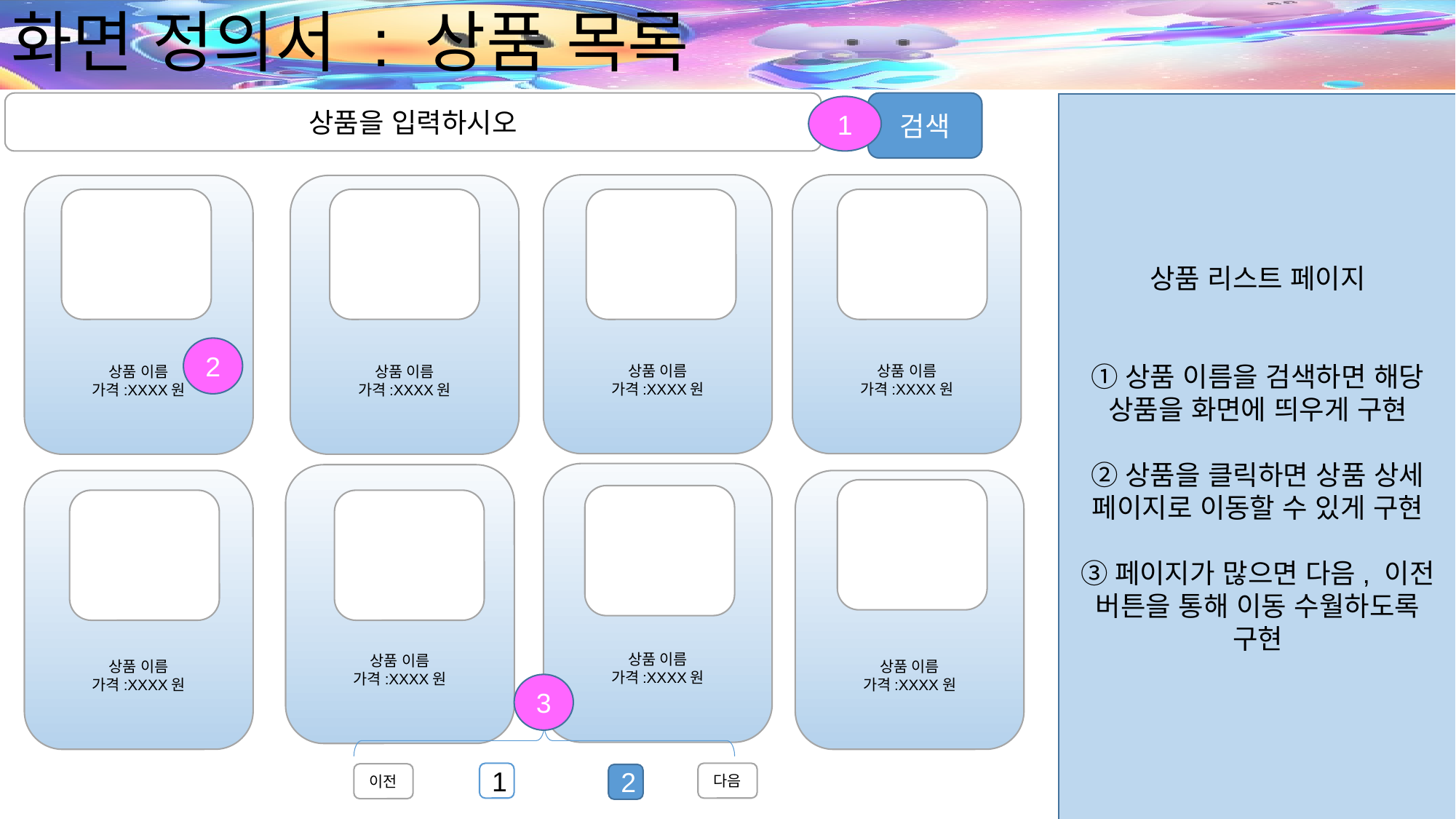

# 화면 정의서 : 상품 목록

검색
상품을 입력하시오
상품 리스트 페이지

①상품 이름을 검색하면 해당 상품을 화면에 띄우게 구현

②상품을 클릭하면 상품 상세 페이지로 이동할 수 있게 구현

③페이지가 많으면 다음, 이전 버튼을 통해 이동 수월하도록 구현

1

상품 이름
가격:XXXX원

상품 이름
가격:XXXX원

상품 이름
가격:XXXX원

상품 이름
가격:XXXX원

2

상품 이름
가격:XXXX원

상품 이름
가격:XXXX원

상품 이름
가격:XXXX원

상품 이름
가격:XXXX원

3
1
다음
이전
2